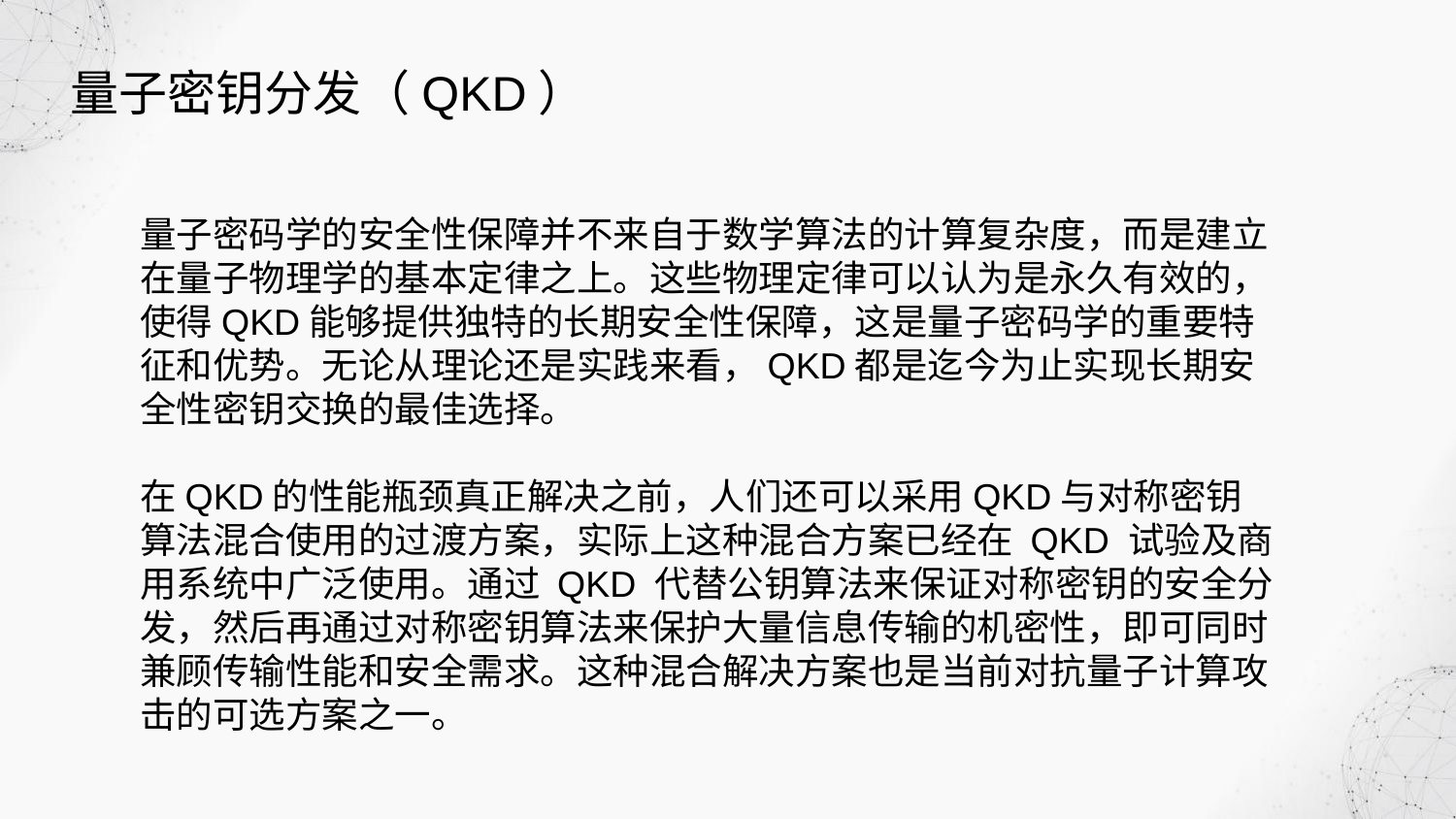

量子密钥分发（QKD）

量子密码学的安全性保障并不来自于数学算法的计算复杂度，而是建立在量子物理学的基本定律之上。这些物理定律可以认为是永久有效的，使得QKD能够提供独特的长期安全性保障，这是量子密码学的重要特征和优势。无论从理论还是实践来看，QKD都是迄今为止实现长期安全性密钥交换的最佳选择。

在QKD的性能瓶颈真正解决之前，人们还可以采用QKD与对称密钥算法混合使用的过渡方案，实际上这种混合方案已经在 QKD 试验及商用系统中广泛使用。通过 QKD 代替公钥算法来保证对称密钥的安全分发，然后再通过对称密钥算法来保护大量信息传输的机密性，即可同时兼顾传输性能和安全需求。这种混合解决方案也是当前对抗量子计算攻击的可选方案之一。